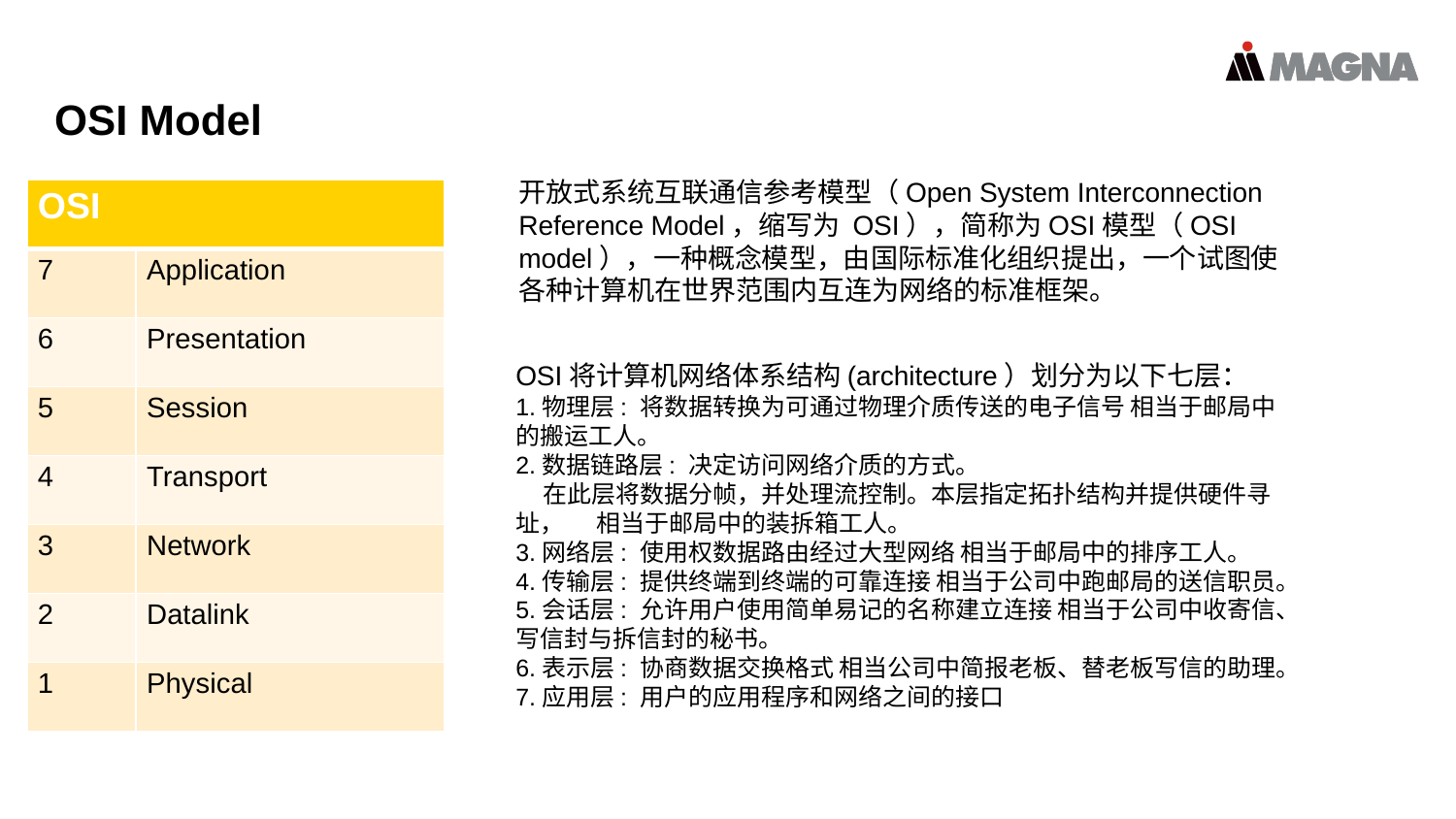

OSI Model
开放式系统互联通信参考模型（Open System Interconnection Reference Model，缩写为 OSI），简称为OSI模型（OSI model），一种概念模型，由国际标准化组织提出，一个试图使各种计算机在世界范围内互连为网络的标准框架。
| OSI |  |
| --- | --- |
| 7 | Application |
| 6 | Presentation |
| 5 | Session |
| 4 | Transport |
| 3 | Network |
| 2 | Datalink |
| 1 | Physical |
OSI将计算机网络体系结构(architecture）划分为以下七层：
1.物理层: 将数据转换为可通过物理介质传送的电子信号 相当于邮局中的搬运工人。
2.数据链路层: 决定访问网络介质的方式。
    在此层将数据分帧，并处理流控制。本层指定拓扑结构并提供硬件寻址，      相当于邮局中的装拆箱工人。
3.网络层: 使用权数据路由经过大型网络 相当于邮局中的排序工人。
4.传输层: 提供终端到终端的可靠连接 相当于公司中跑邮局的送信职员。
5.会话层: 允许用户使用简单易记的名称建立连接 相当于公司中收寄信、写信封与拆信封的秘书。
6.表示层: 协商数据交换格式 相当公司中简报老板、替老板写信的助理。
7.应用层: 用户的应用程序和网络之间的接口